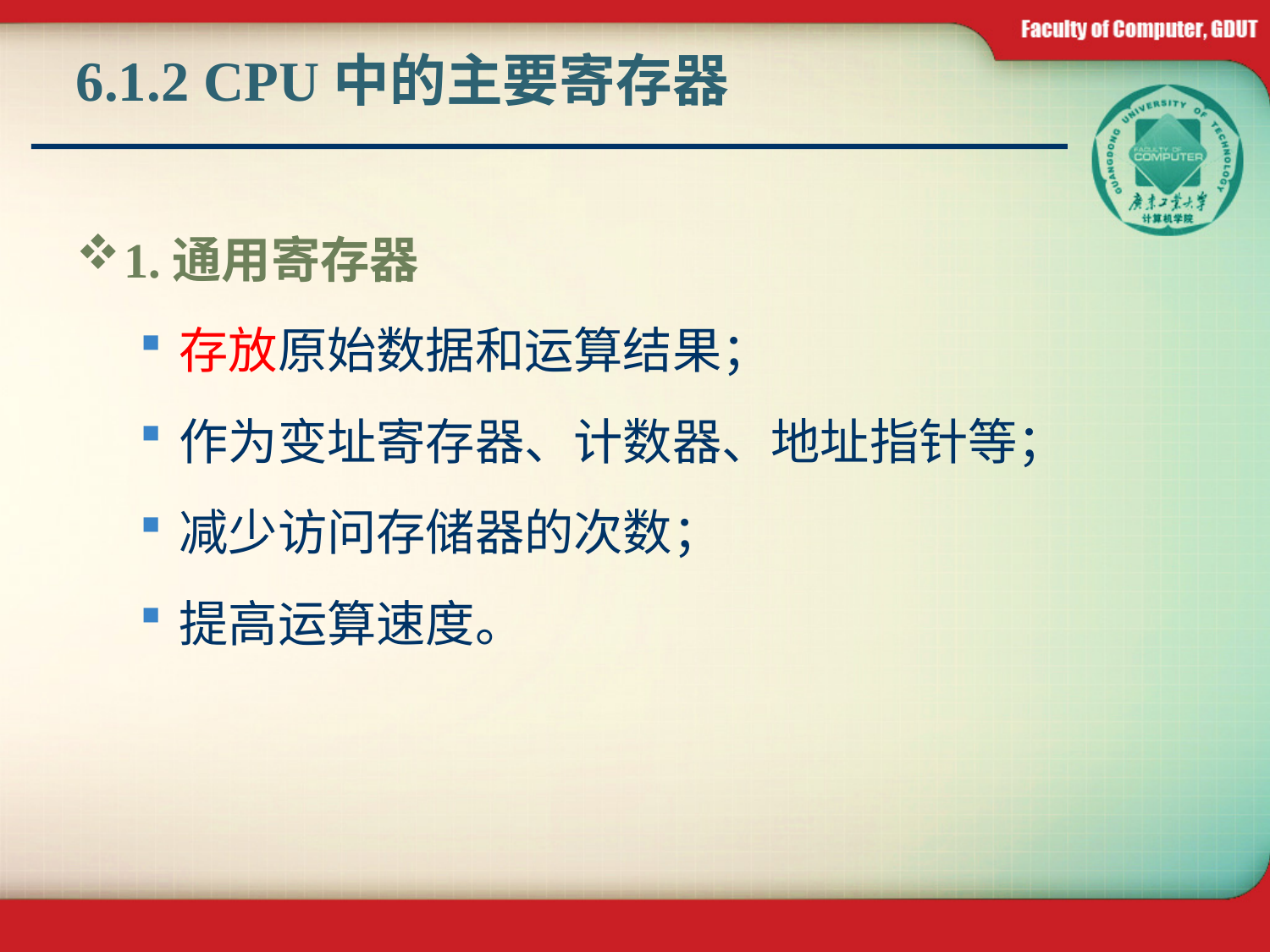

# 6.1.2 CPU中的主要寄存器
1.通用寄存器
存放原始数据和运算结果；
作为变址寄存器、计数器、地址指针等；
减少访问存储器的次数；
提高运算速度。